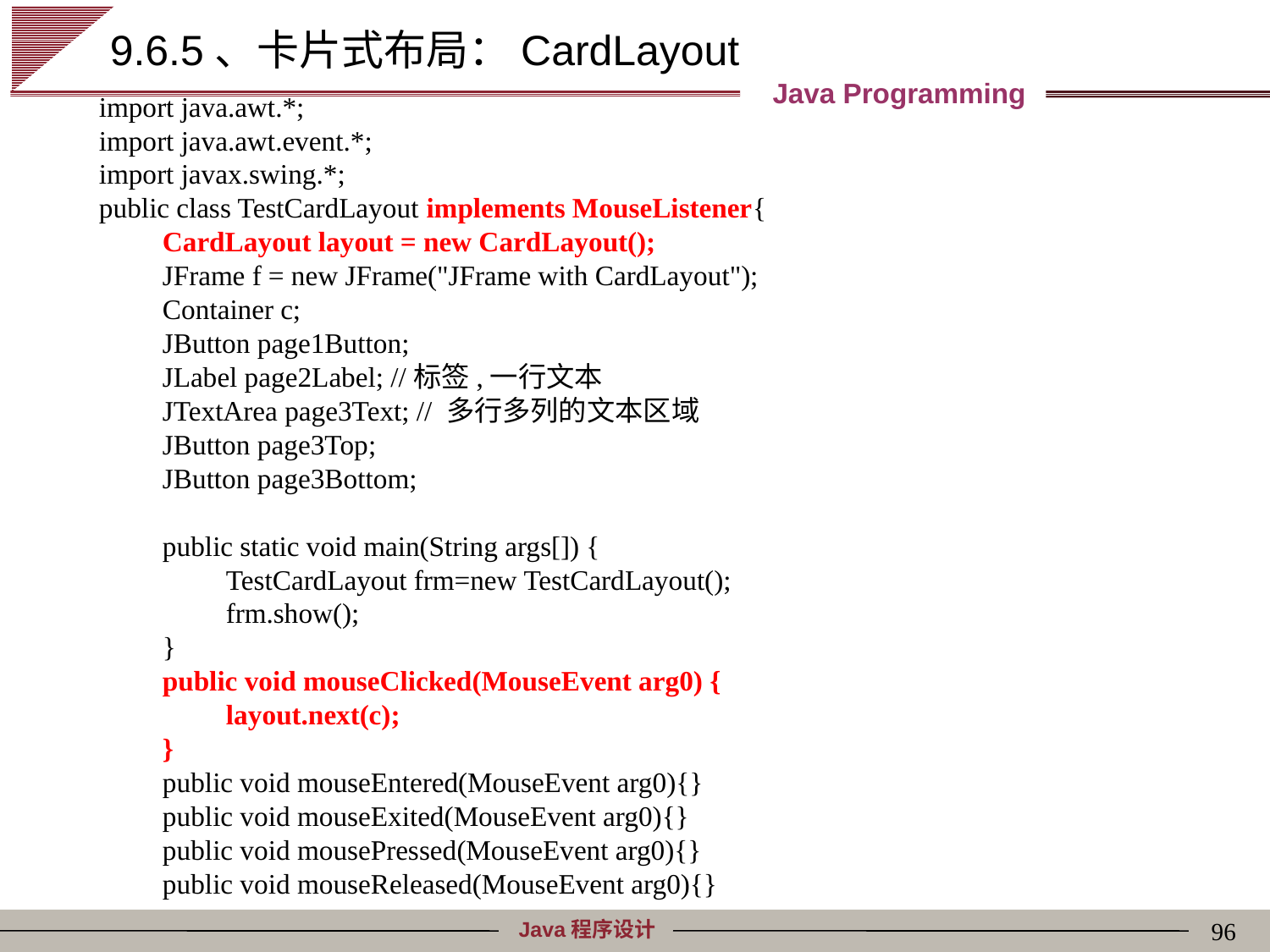

# 9.6.5、卡片式布局：CardLayout
import java.awt.*;
import java.awt.event.*;
import javax.swing.*;
public class TestCardLayout implements MouseListener{
CardLayout layout = new CardLayout();
JFrame f = new JFrame("JFrame with CardLayout");
Container c;
JButton page1Button;
JLabel page2Label; //标签,一行文本
JTextArea page3Text; // 多行多列的文本区域
JButton page3Top;
JButton page3Bottom;

public static void main(String args[]) {
TestCardLayout frm=new TestCardLayout();
frm.show();
}
public void mouseClicked(MouseEvent arg0) {
layout.next(c);
}
public void mouseEntered(MouseEvent arg0){}
public void mouseExited(MouseEvent arg0){}
public void mousePressed(MouseEvent arg0){}
public void mouseReleased(MouseEvent arg0){}